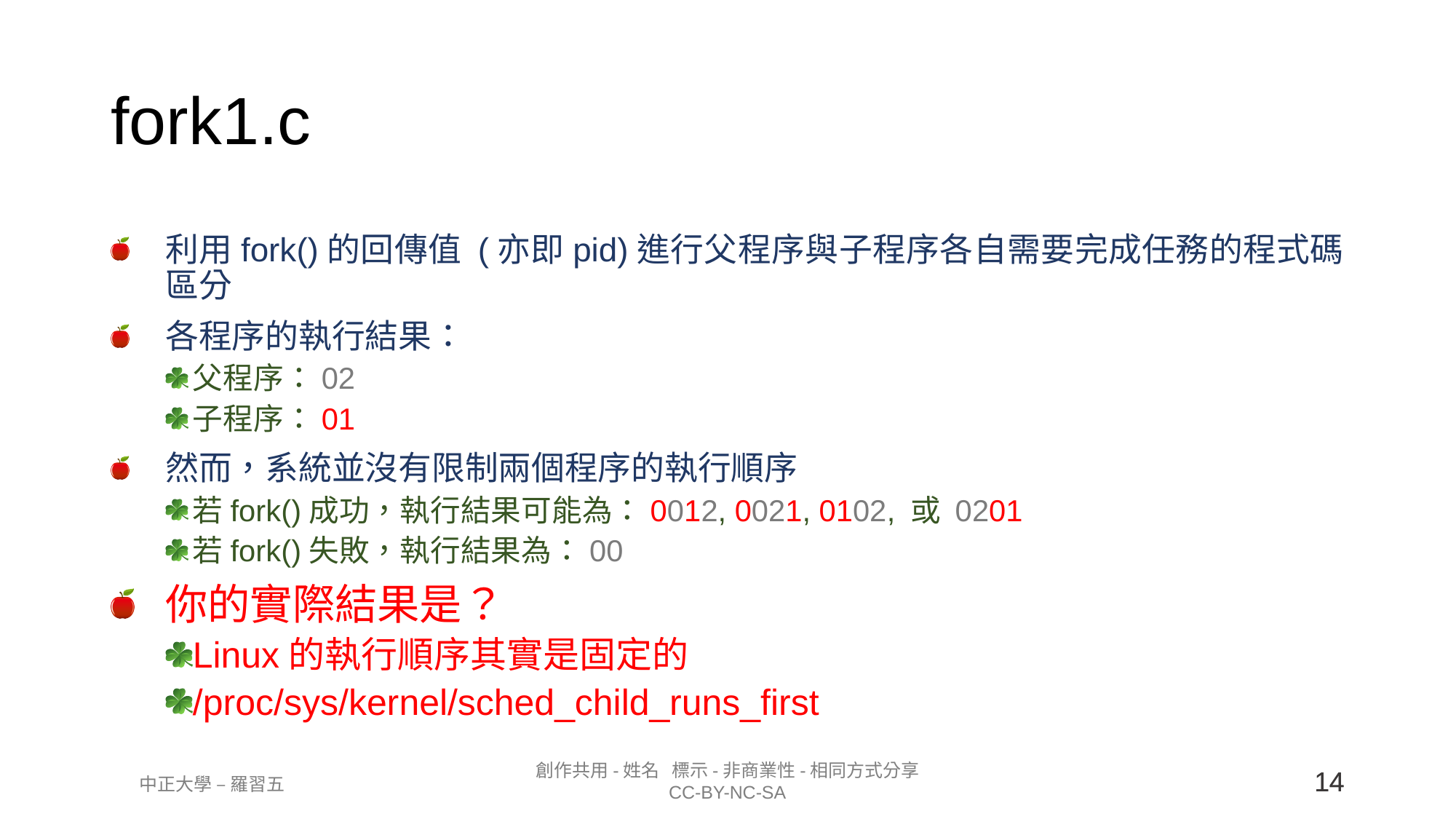

# fork1.c
利用fork()的回傳值 (亦即pid)進行父程序與子程序各自需要完成任務的程式碼區分
各程序的執行結果：
父程序：02
子程序：01
然而，系統並沒有限制兩個程序的執行順序
若fork()成功，執行結果可能為：0012, 0021, 0102, 或 0201
若fork()失敗，執行結果為：00
你的實際結果是？
Linux的執行順序其實是固定的
/proc/sys/kernel/sched_child_runs_first